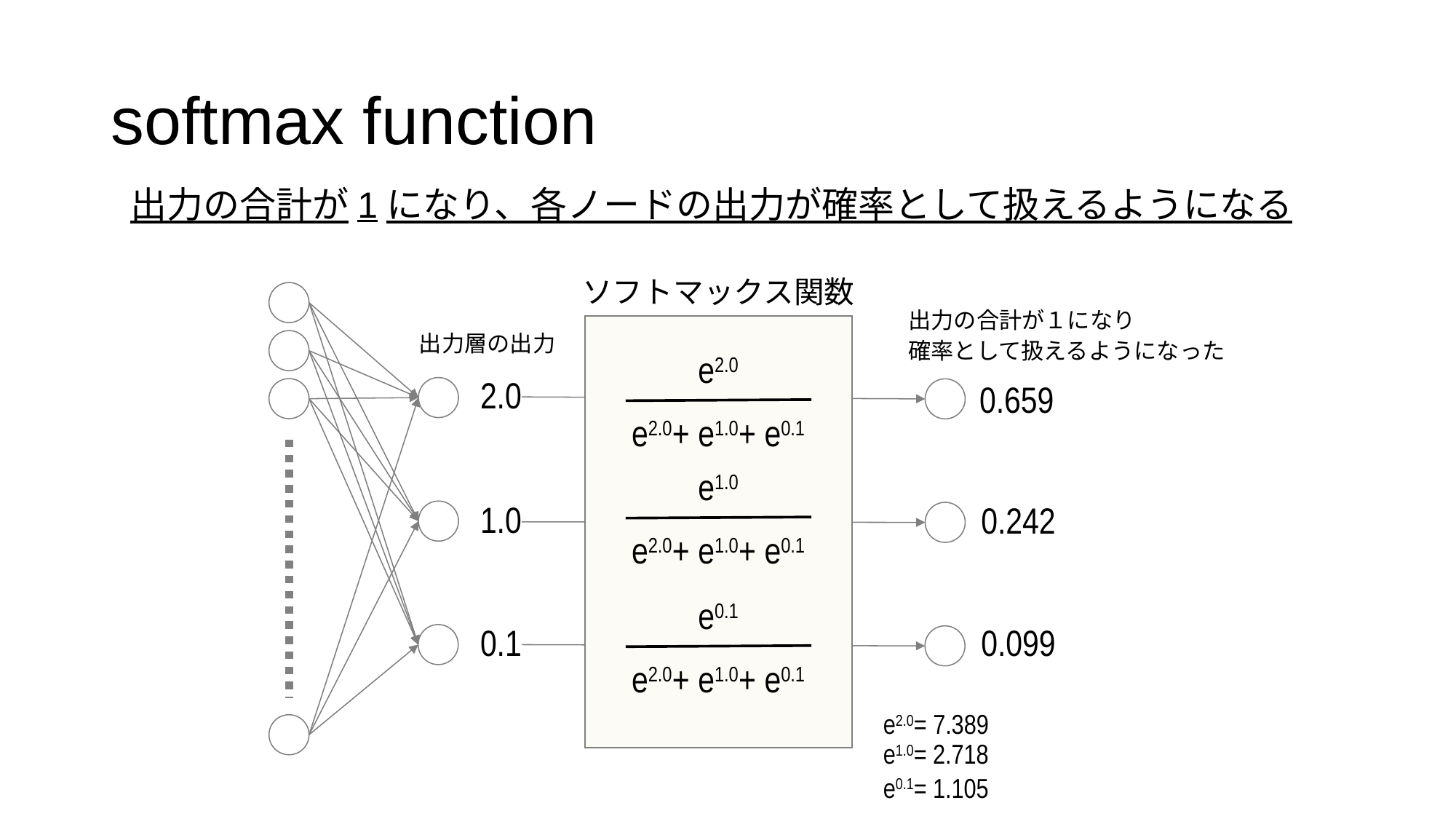

# softmax function
出力の合計が1になり、各ノードの出力が確率として扱えるようになる
ソフトマックス関数

出力の合計が１になり
確率として扱えるようになった

出力層の出力
e2.0
2.0

0.659
e2.0+ e1.0+ e0.1
e1.0

1.0

0.242
e2.0+ e1.0+ e0.1
e0.1

0.1
0.099

e2.0+ e1.0+ e0.1
e2.0= 7.389

e1.0= 2.718
e0.1= 1.105